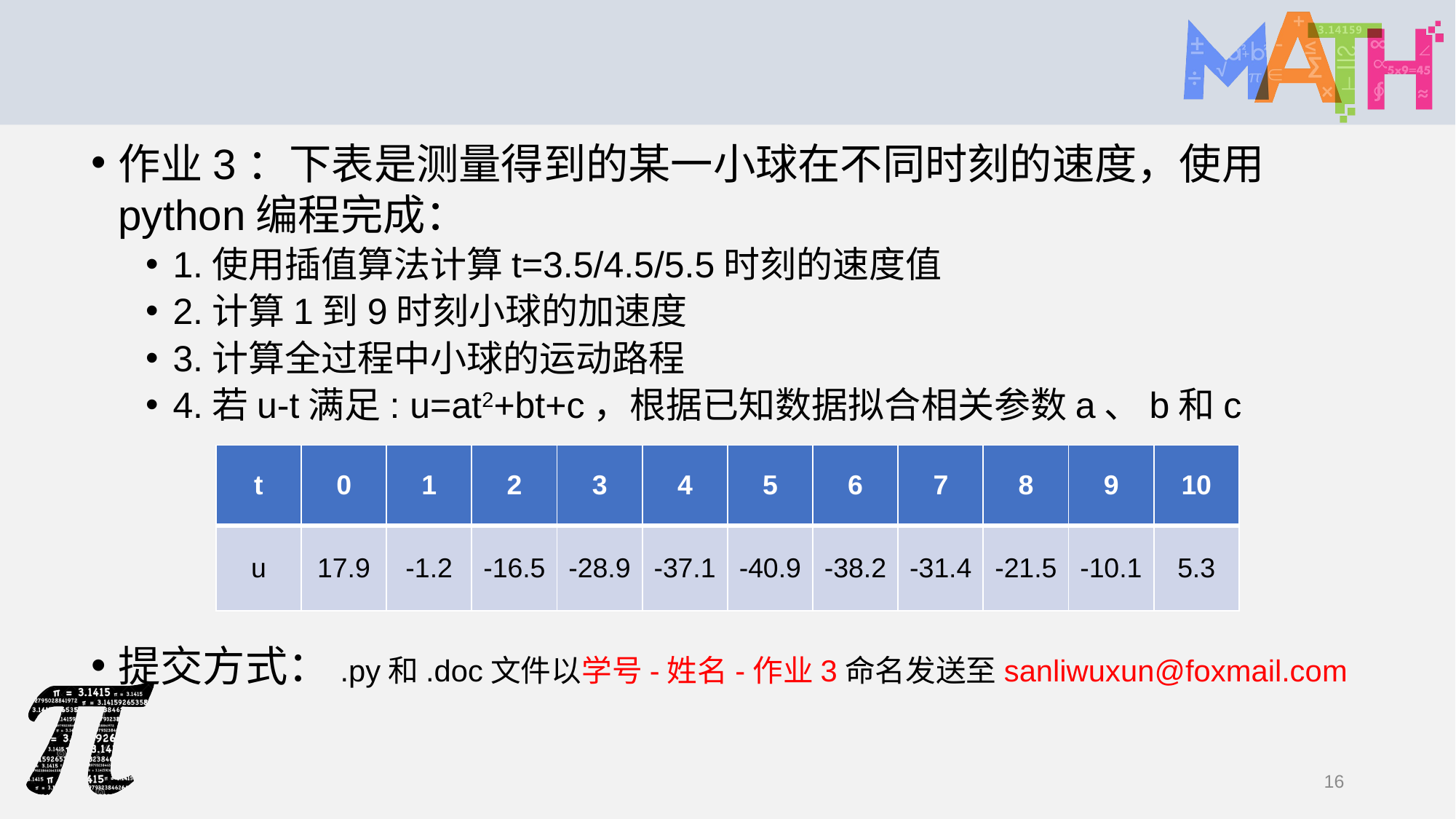

作业3：下表是测量得到的某一小球在不同时刻的速度，使用python编程完成：
1.使用插值算法计算t=3.5/4.5/5.5时刻的速度值
2.计算1到9时刻小球的加速度
3.计算全过程中小球的运动路程
4.若u-t满足: u=at2+bt+c，根据已知数据拟合相关参数a、b和c

提交方式：.py和.doc文件以学号-姓名-作业3命名发送至sanliwuxun@foxmail.com

| t | 0 | 1 | 2 | 3 | 4 | 5 | 6 | 7 | 8 | 9 | 10 |
| --- | --- | --- | --- | --- | --- | --- | --- | --- | --- | --- | --- |
| u | 17.9 | -1.2 | -16.5 | -28.9 | -37.1 | -40.9 | -38.2 | -31.4 | -21.5 | -10.1 | 5.3 |
16